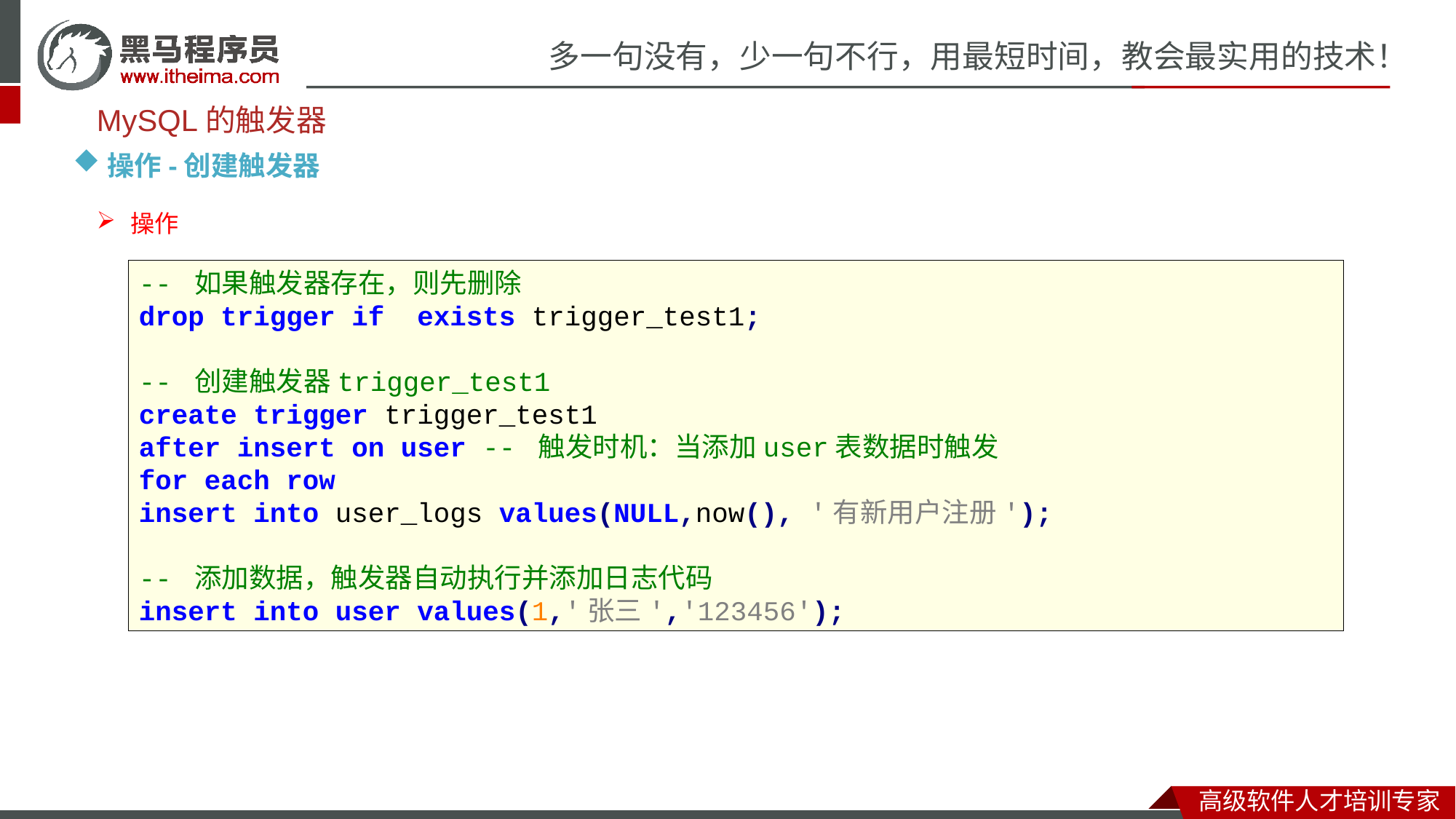

MySQL的触发器
操作-创建触发器
操作
-- 如果触发器存在，则先删除
drop trigger if  exists trigger_test1;

-- 创建触发器trigger_test1
create trigger trigger_test1
after insert on user -- 触发时机：当添加user表数据时触发
for each row
insert into user_logs values(NULL,now(), '有新用户注册');

-- 添加数据，触发器自动执行并添加日志代码
insert into user values(1,'张三','123456');